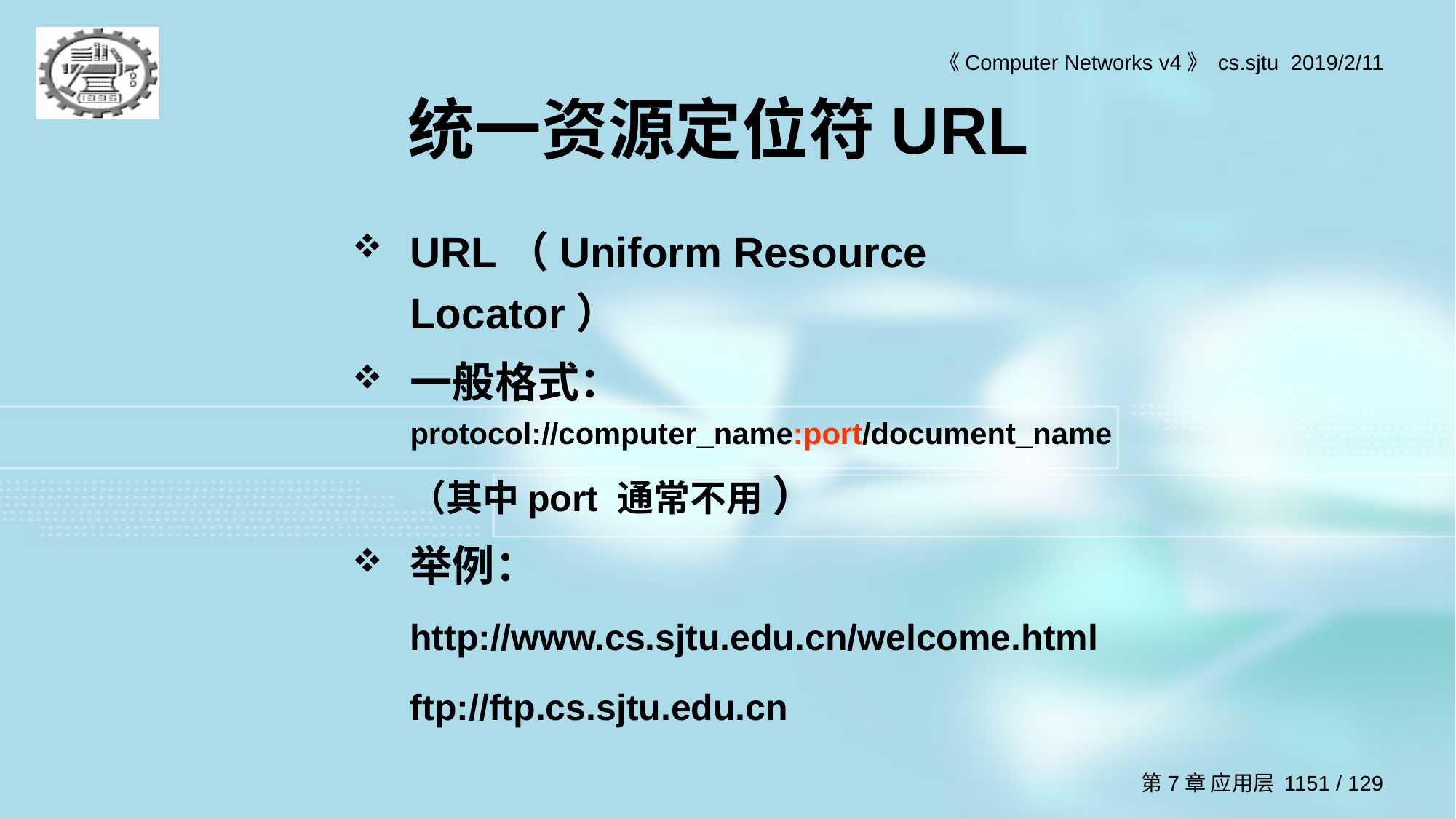

# 统一资源定位符URL
URL（Uniform Resource Locator）
一般格式： protocol://computer_name:port/document_name
	（其中port 通常不用 ）
举例：
	http://www.cs.sjtu.edu.cn/welcome.html
	ftp://ftp.cs.sjtu.edu.cn